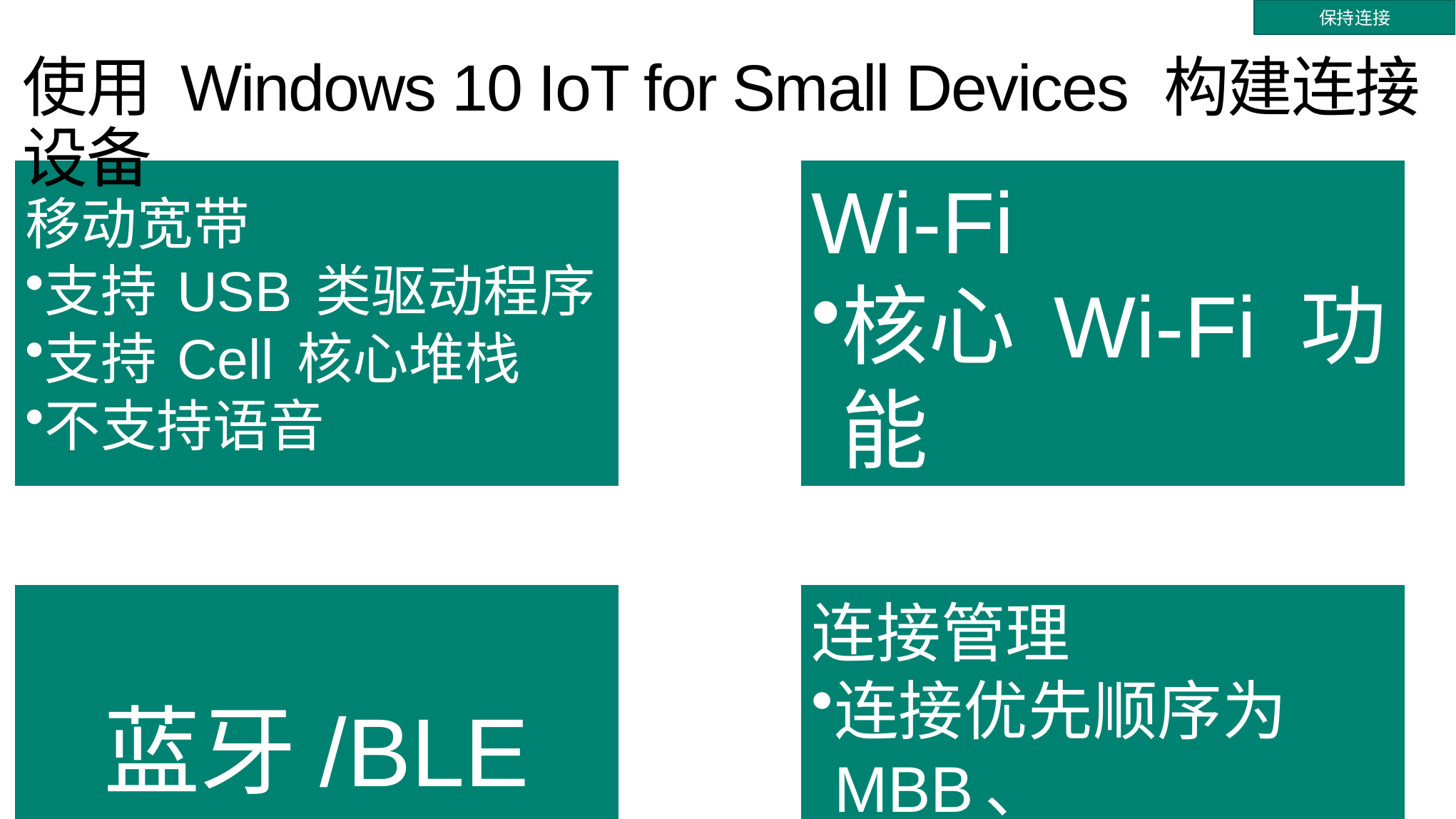

保持连接
# 使用 Windows 10 IoT for Small Devices 构建连接设备
移动宽带
支持 USB 类驱动程序
支持 Cell 核心堆栈
不支持语音
Wi-Fi
核心 Wi-Fi 功能
连接管理
蓝牙/BLE